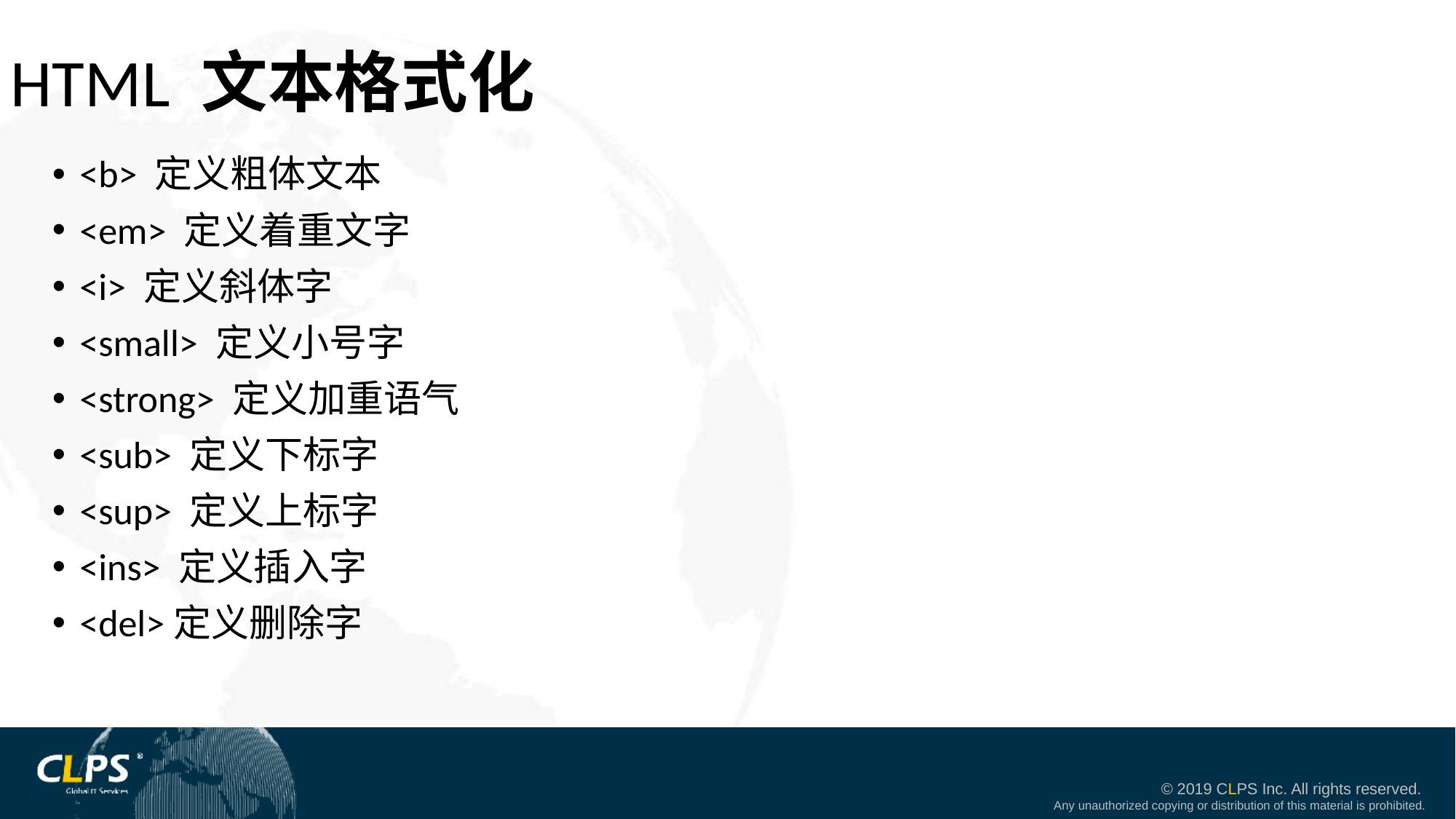

HTML 文本格式化
<b> 定义粗体文本
<em> 定义着重文字
<i> 定义斜体字
<small> 定义小号字
<strong> 定义加重语气
<sub> 定义下标字
<sup> 定义上标字
<ins> 定义插入字
<del>定义删除字